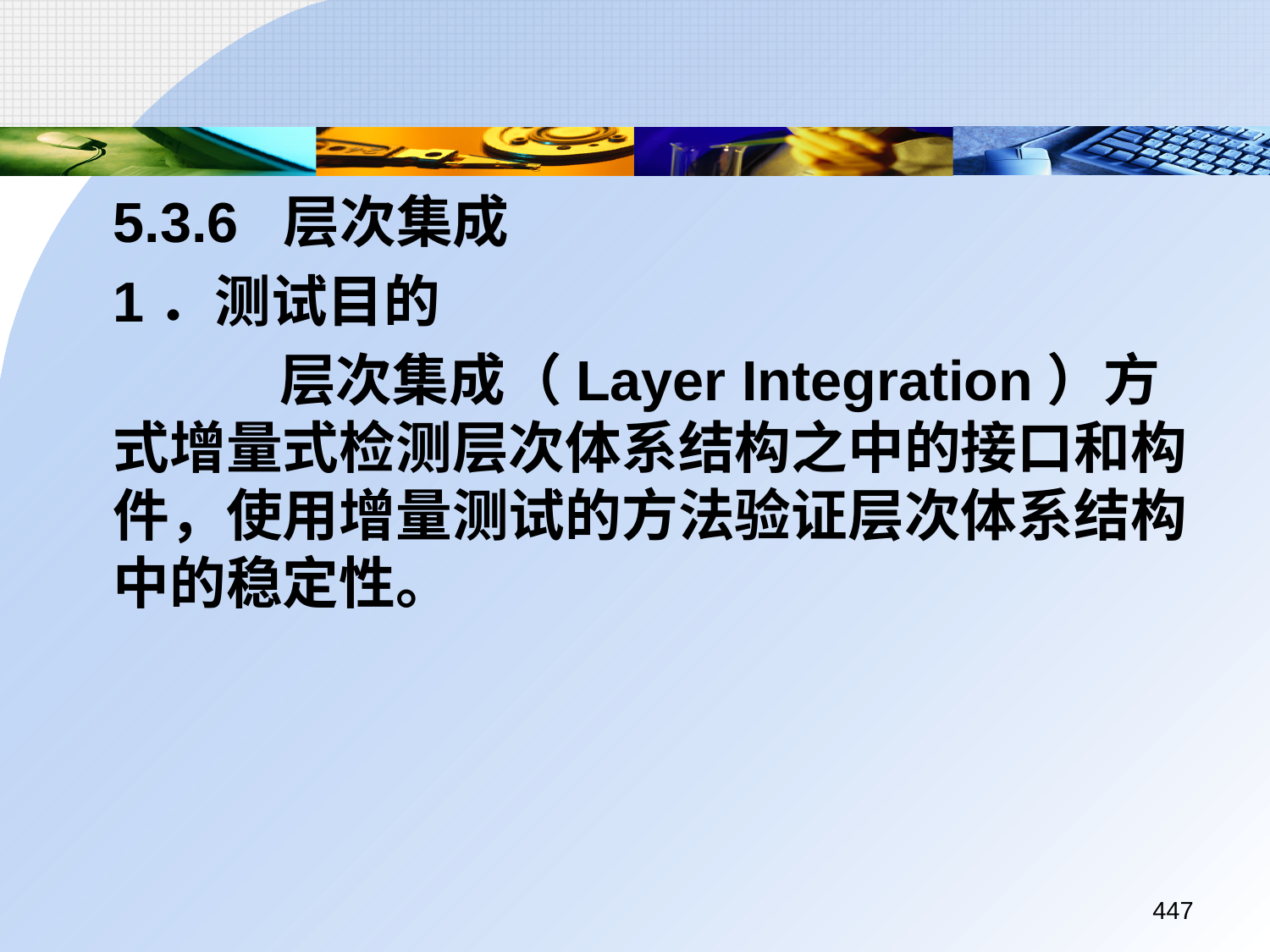

5.3.6  层次集成
	1．测试目的
		  层次集成（Layer Integration）方式增量式检测层次体系结构之中的接口和构件，使用增量测试的方法验证层次体系结构中的稳定性。

447